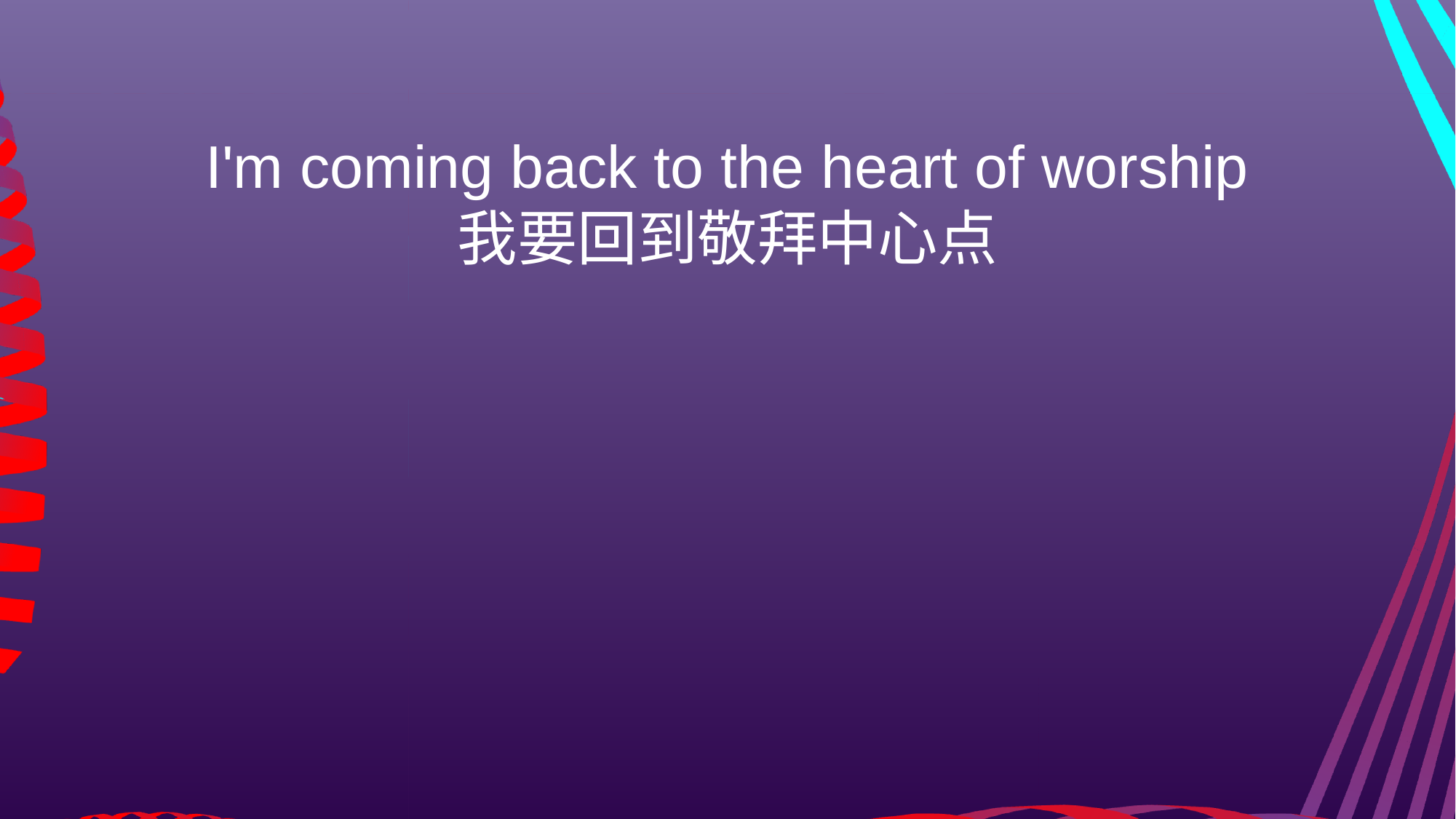

I'm coming back to the heart of worship
我要回到敬拜中心点